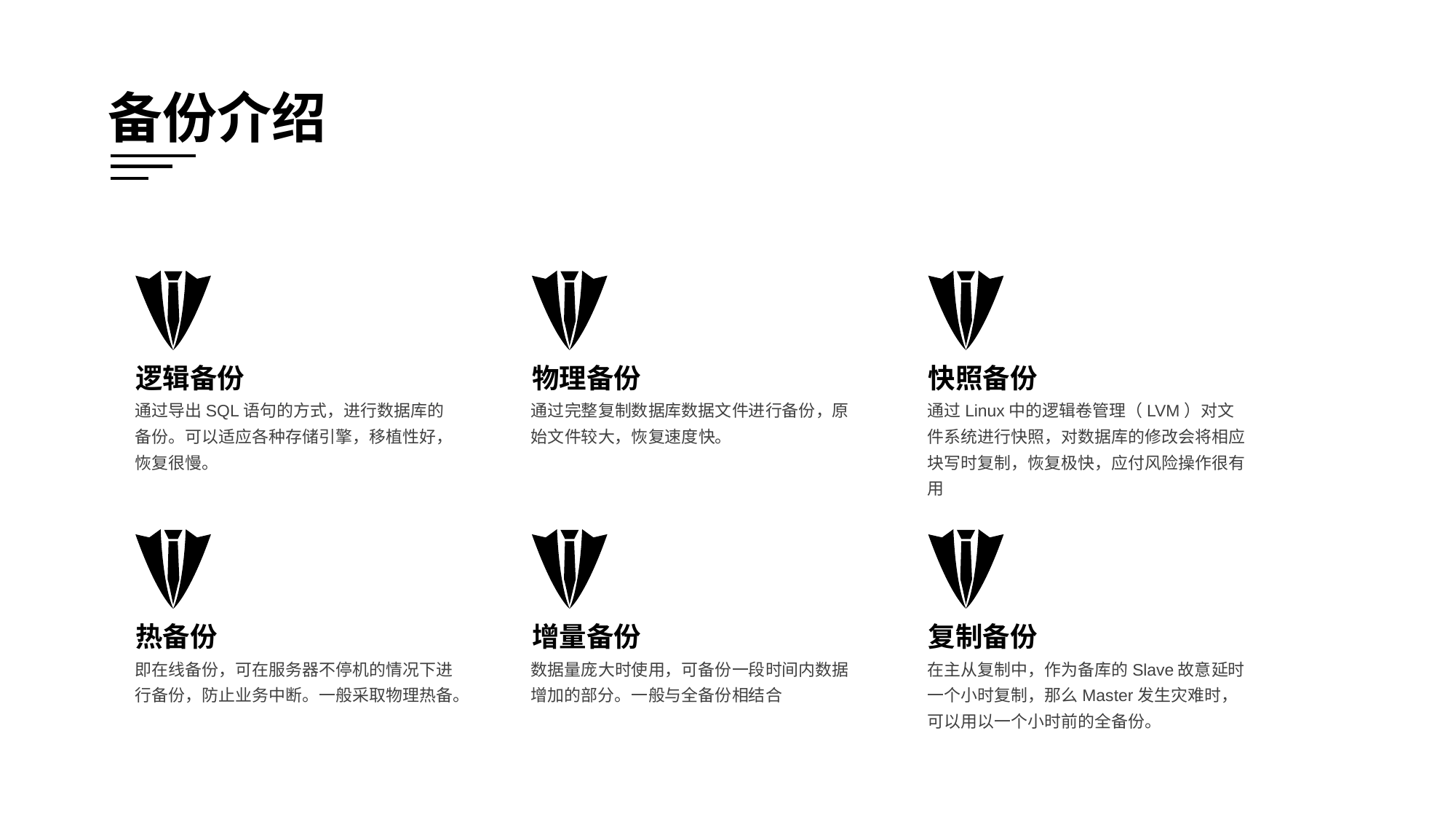

备份介绍

逻辑备份
物理备份
快照备份
通过导出SQL语句的方式，进行数据库的备份。可以适应各种存储引擎，移植性好，恢复很慢。
通过完整复制数据库数据文件进行备份，原始文件较大，恢复速度快。
通过Linux中的逻辑卷管理（LVM）对文件系统进行快照，对数据库的修改会将相应块写时复制，恢复极快，应付风险操作很有用

热备份
增量备份
复制备份
即在线备份，可在服务器不停机的情况下进行备份，防止业务中断。一般采取物理热备。
数据量庞大时使用，可备份一段时间内数据增加的部分。一般与全备份相结合
在主从复制中，作为备库的Slave故意延时一个小时复制，那么Master发生灾难时，可以用以一个小时前的全备份。